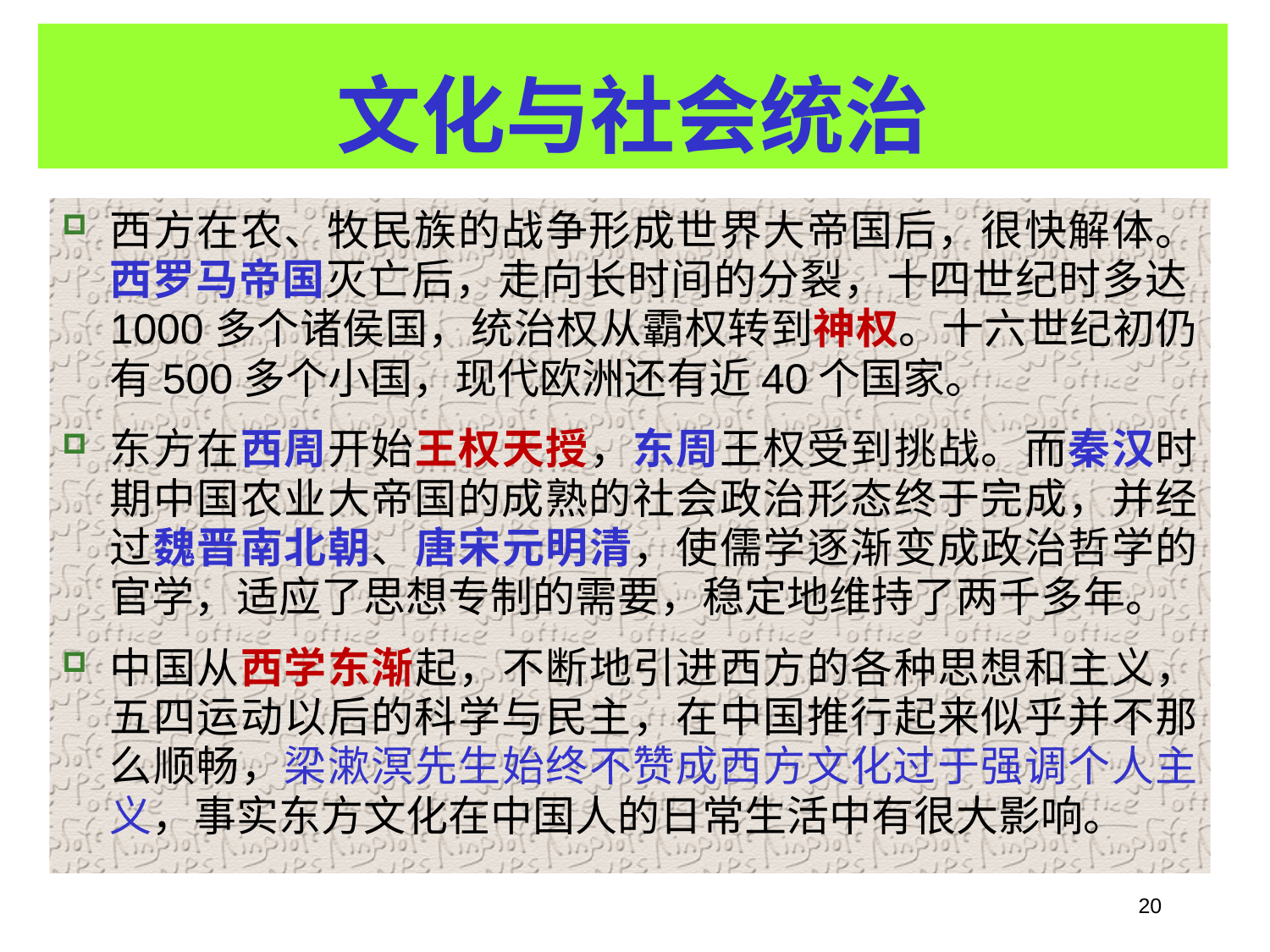

文化与社会统治
西方在农、牧民族的战争形成世界大帝国后，很快解体。西罗马帝国灭亡后，走向长时间的分裂，十四世纪时多达1000多个诸侯国，统治权从霸权转到神权。十六世纪初仍有500多个小国，现代欧洲还有近40个国家。
东方在西周开始王权天授，东周王权受到挑战。而秦汉时期中国农业大帝国的成熟的社会政治形态终于完成，并经过魏晋南北朝、唐宋元明清，使儒学逐渐变成政治哲学的官学，适应了思想专制的需要，稳定地维持了两千多年。
中国从西学东渐起，不断地引进西方的各种思想和主义，五四运动以后的科学与民主，在中国推行起来似乎并不那么顺畅，梁漱溟先生始终不赞成西方文化过于强调个人主义，事实东方文化在中国人的日常生活中有很大影响。

20